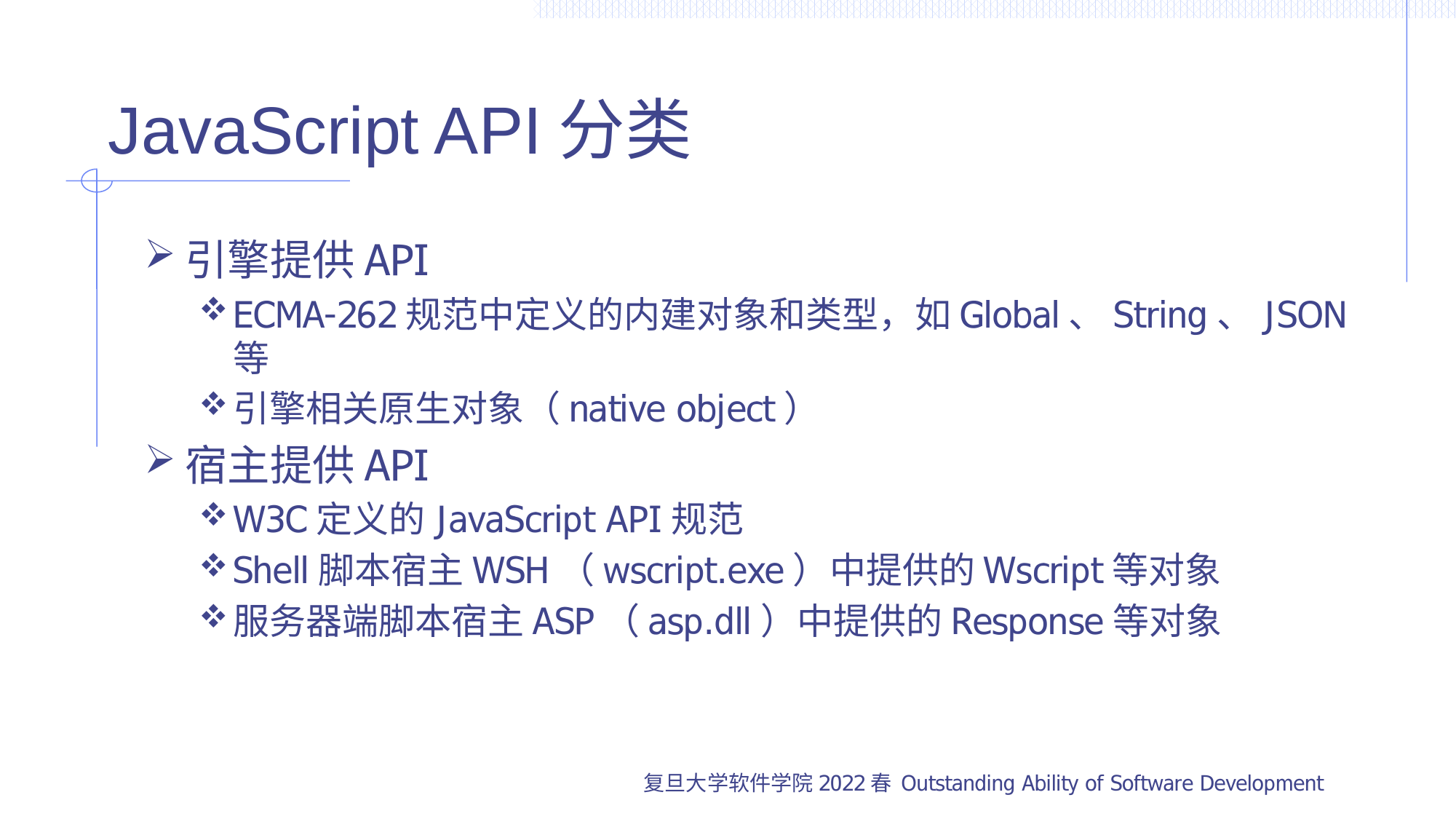

# JavaScript API分类
引擎提供API
ECMA-262规范中定义的内建对象和类型，如Global、String、JSON等
引擎相关原生对象（native object）
宿主提供API
W3C定义的JavaScript API规范
Shell脚本宿主WSH（wscript.exe）中提供的Wscript等对象
服务器端脚本宿主ASP（asp.dll）中提供的Response等对象